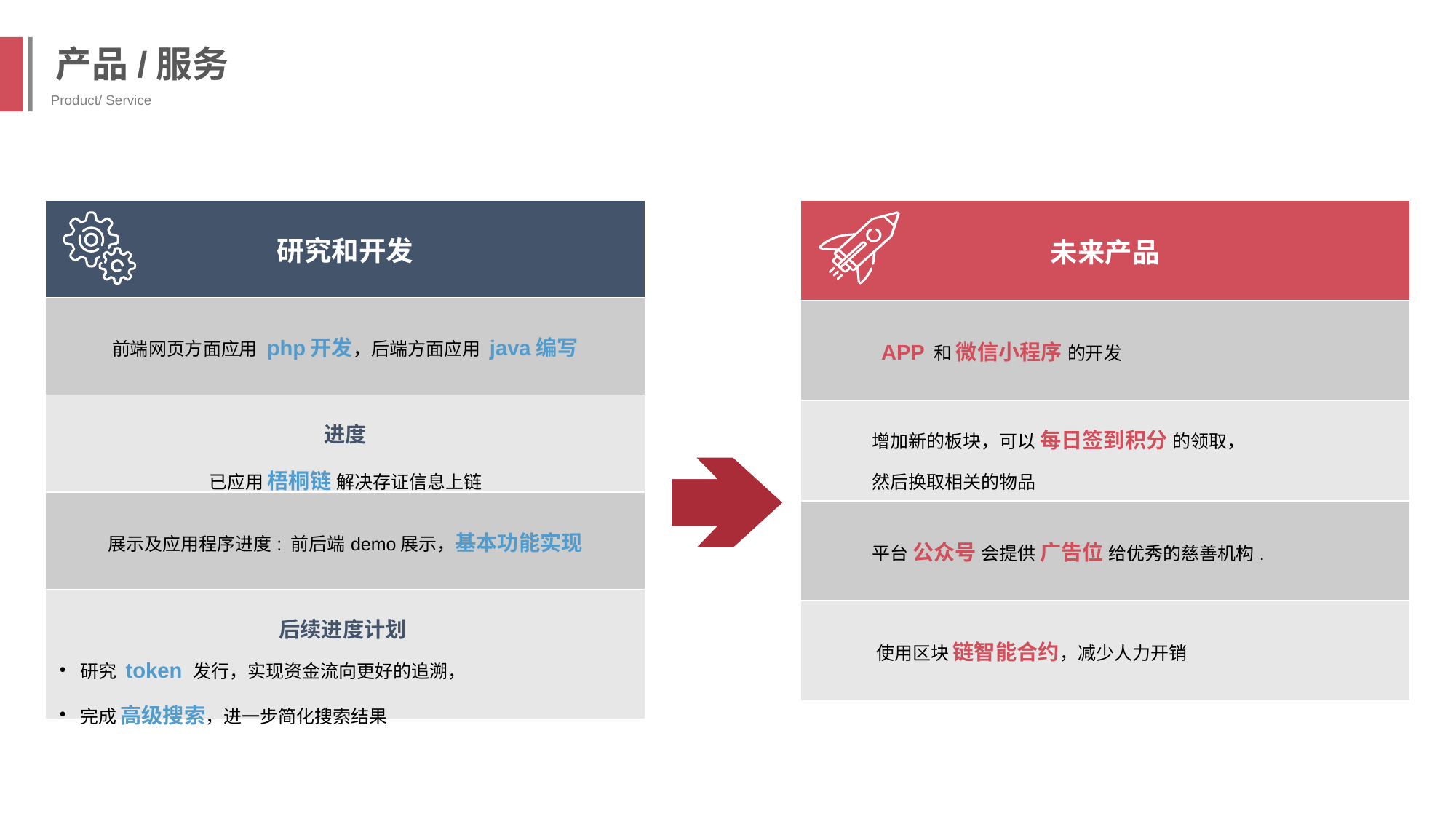

产品/服务
Product/ Service
| 研究和开发 |
| --- |
| 前端网页方面应用 php开发，后端方面应用 java编写 |
| 进度 已应用 梧桐链 解决存证信息上链 |
| 展示及应用程序进度: 前后端demo展示，基本功能实现 |
| 后续进度计划 研究 token 发行，实现资金流向更好的追溯， 完成 高级搜索，进一步简化搜索结果 |
| 未来产品 |
| --- |
| APP 和 微信小程序 的开发 |
| 增加新的板块，可以 每日签到积分 的领取， 然后换取相关的物品 |
| 平台 公众号 会提供 广告位 给优秀的慈善机构. |
| 使用区块 链智能合约，减少人力开销 |